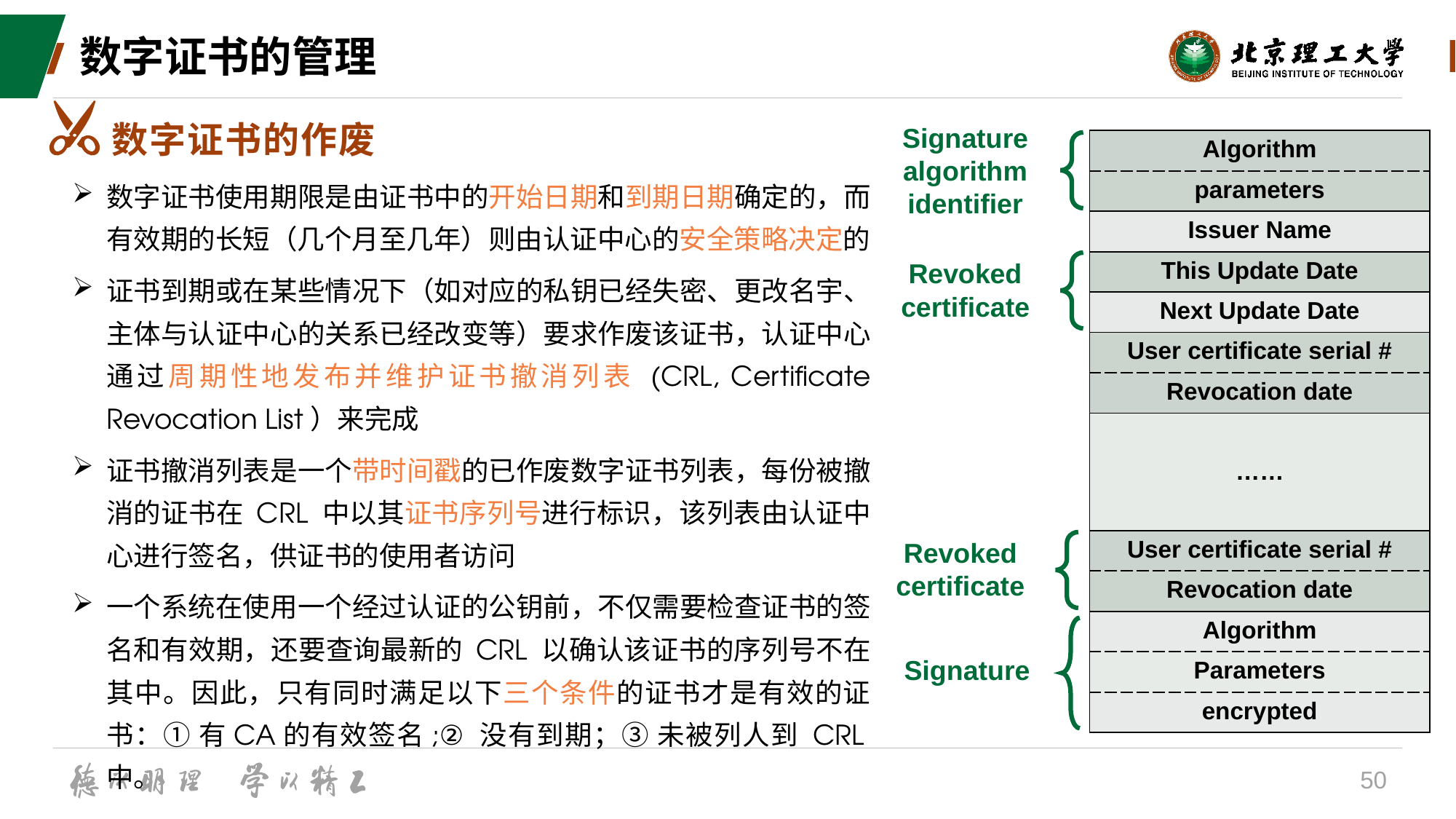

# 数字证书的管理

数字证书的作废
Signature
algorithm
identifier
| Algorithm |
| --- |
| parameters |
| Issuer Name |
| This Update Date |
| Next Update Date |
| User certificate serial # |
| Revocation date |
| …… |
| User certificate serial # |
| Revocation date |
| Algorithm |
| Parameters |
| encrypted |

数字证书使用期限是由证书中的开始日期和到期日期确定的，而有效期的长短（几个月至几年）则由认证中心的安全策略决定的
证书到期或在某些情况下（如对应的私钥已经失密、更改名宇、主体与认证中心的关系已经改变等）要求作废该证书，认证中心通过周期性地发布并维护证书撤消列表 (CRL, Certificate Revocation List）来完成
证书撤消列表是一个带时间戳的已作废数字证书列表，每份被撤消的证书在 CRL 中以其证书序列号进行标识，该列表由认证中心进行签名，供证书的使用者访问
一个系统在使用一个经过认证的公钥前，不仅需要检查证书的签名和有效期，还要查询最新的 CRL 以确认该证书的序列号不在其中。因此，只有同时满足以下三个条件的证书才是有效的证书：① 有CA的有效签名;② 没有到期；③ 未被列人到 CRL中。
Revoked
certificate

Revoked
certificate

Signature